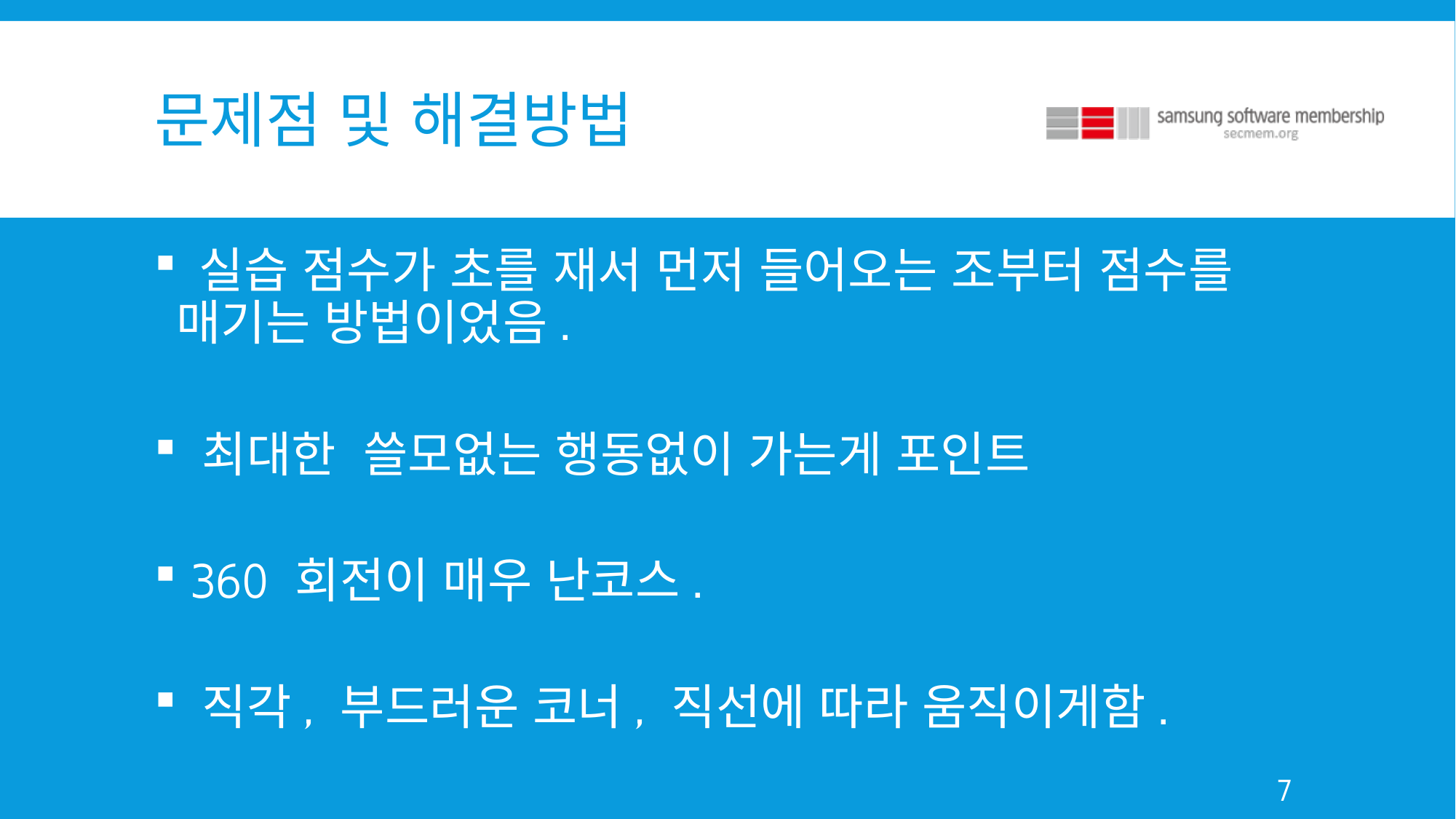

# 문제점 및 해결방법
 실습 점수가 초를 재서 먼저 들어오는 조부터 점수를 매기는 방법이었음.
 최대한  쓸모없는 행동없이 가는게 포인트
 360 회전이 매우 난코스.
 직각, 부드러운 코너, 직선에 따라 움직이게함.
7